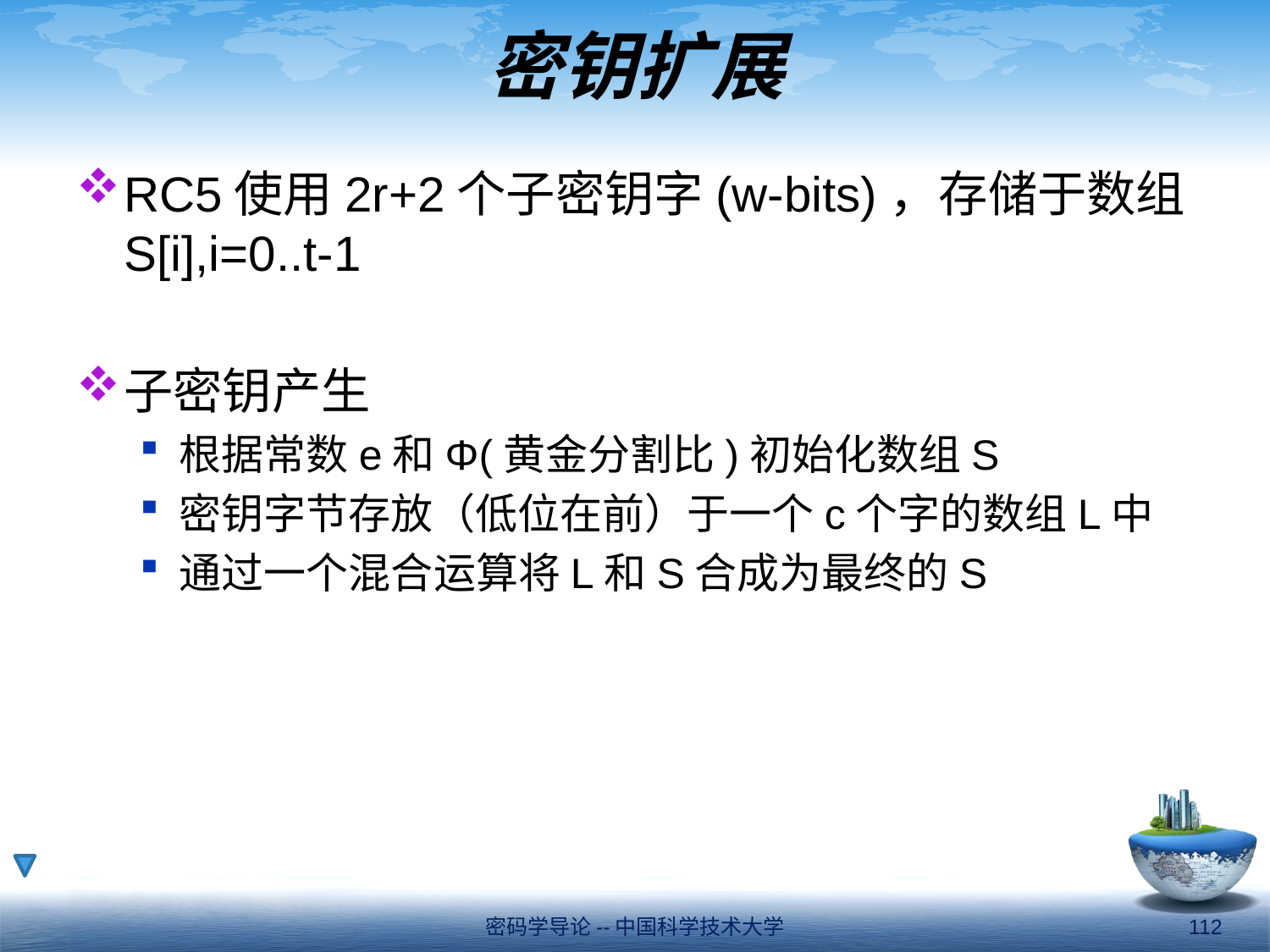

# 密钥扩展
RC5使用2r+2个子密钥字(w-bits)，存储于数组S[i],i=0..t-1

子密钥产生
根据常数e和Φ(黄金分割比)初始化数组S
密钥字节存放（低位在前）于一个c个字的数组L中
通过一个混合运算将L和S合成为最终的S

密码学导论--中国科学技术大学
112